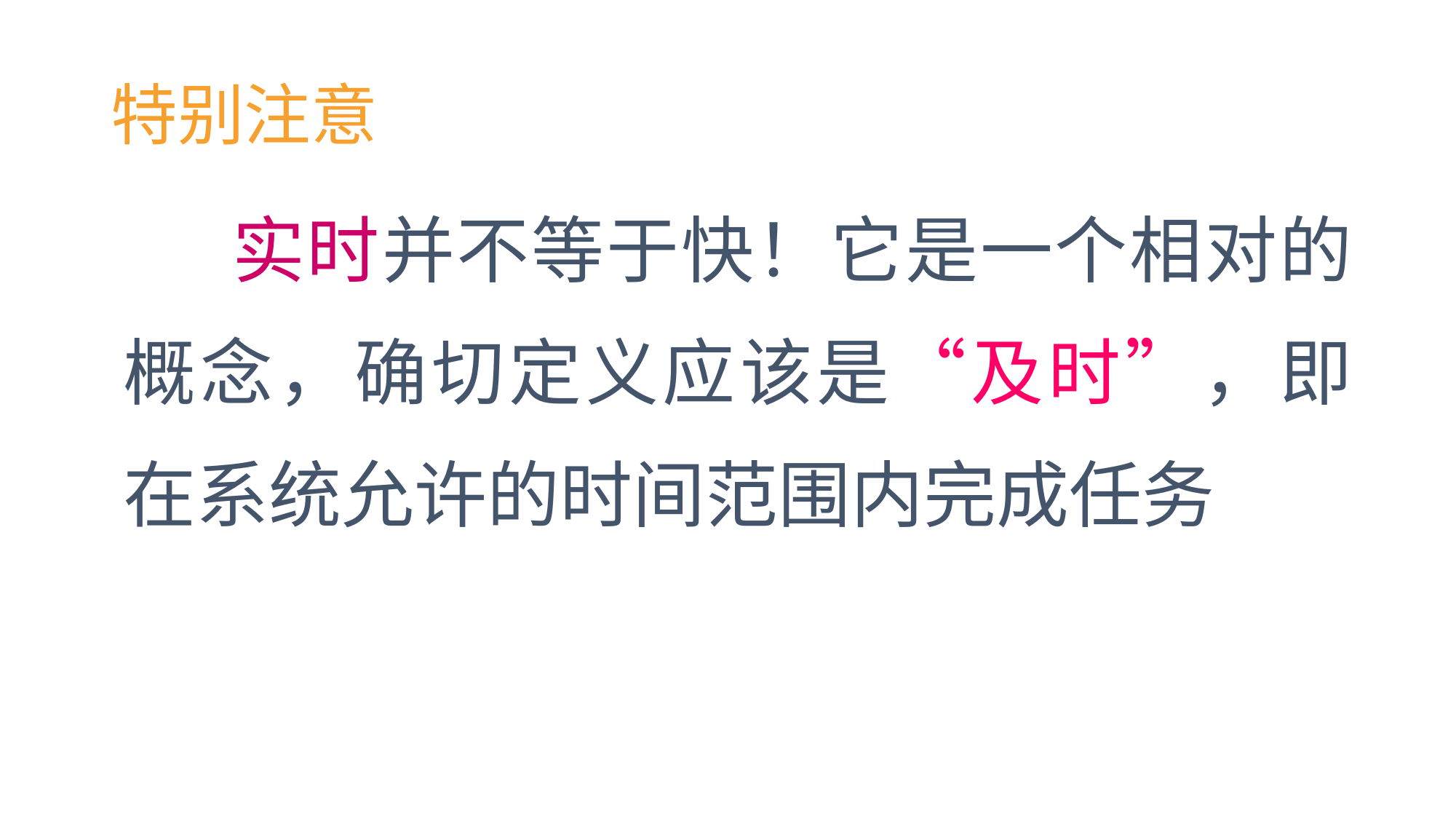

# 特别注意
　　实时并不等于快！它是一个相对的概念，确切定义应该是“及时”，即在系统允许的时间范围内完成任务